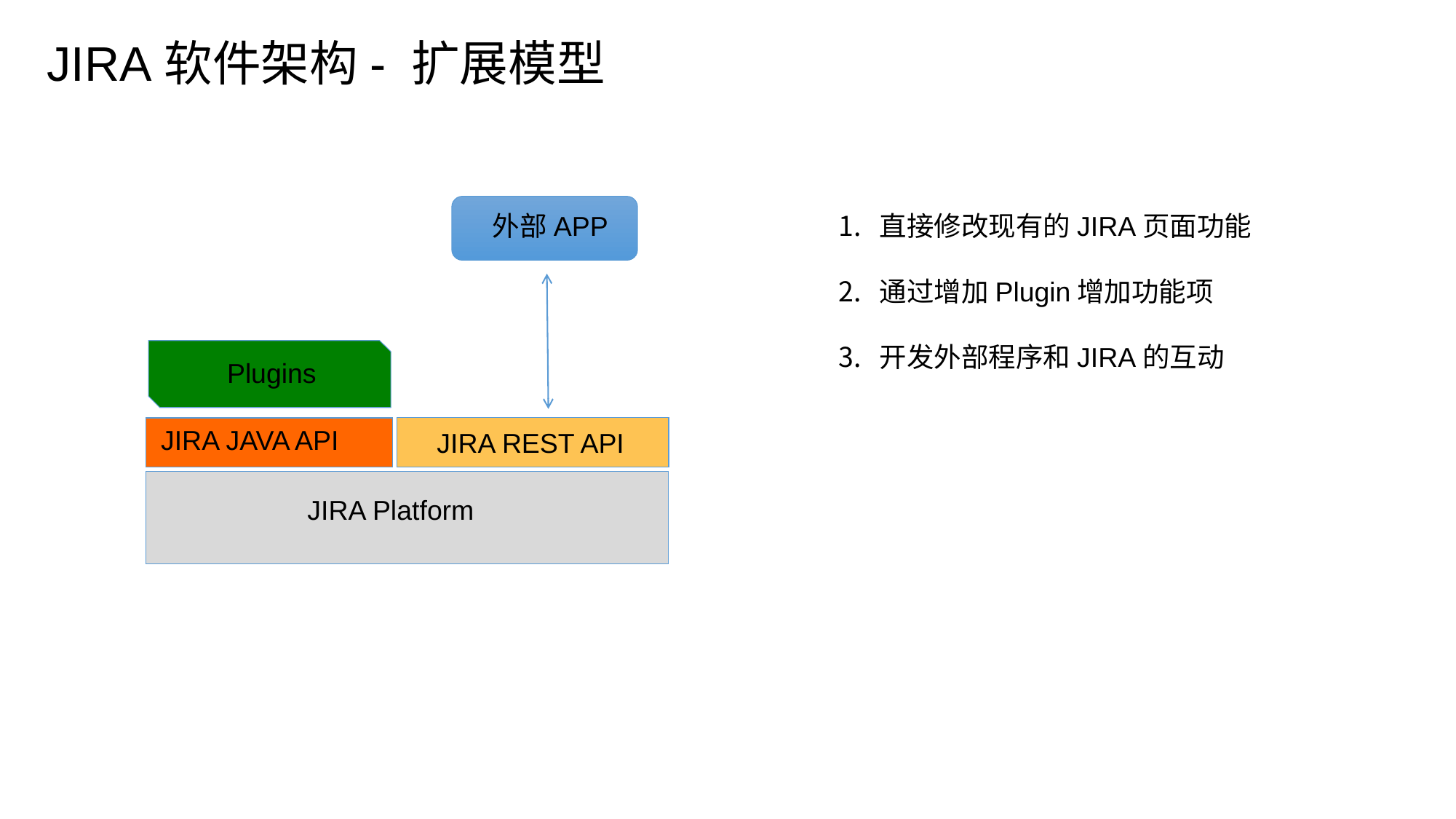

# JIRA软件架构- 扩展模型

外部APP

Plugins
JIRA JAVA API

JIRA REST API

JIRA Platform
直接修改现有的JIRA页面功能

通过增加Plugin增加功能项

开发外部程序和JIRA的互动